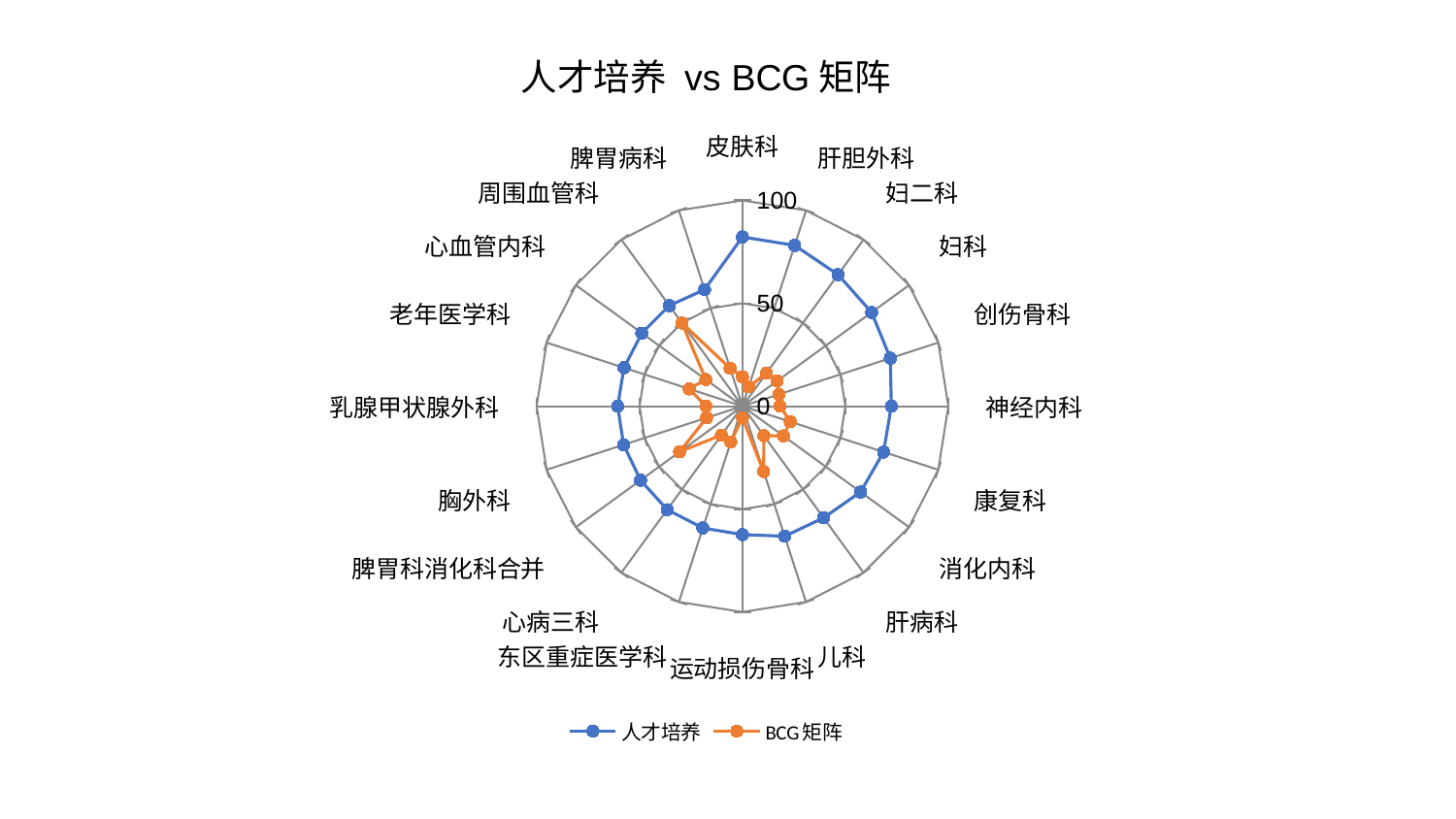

### Chart: 人才培养 vs BCG矩阵

| Category | 人才培养 | BCG矩阵 |
|---|---|---|
| 皮肤科 | 82.2318101992766 | 14.25799468170033 |
| 肝胆外科 | 82.14926414413559 | 9.846627232439372 |
| 妇二科 | 79.01442136709379 | 19.923152357756113 |
| 妇科 | 77.53442164276623 | 20.892396192210352 |
| 创伤骨科 | 75.54115559502081 | 18.628853956012577 |
| 神经内科 | 72.32369853112205 | 18.279398146000975 |
| 康复科 | 72.07304616181051 | 24.401871592471682 |
| 消化内科 | 70.94508317119376 | 24.60780420756413 |
| 肝病科 | 67.06453046708074 | 17.690167522016864 |
| 儿科 | 66.42902785443646 | 33.393630235697344 |
| 运动损伤骨科 | 62.39477709119007 | 5.628532502271572 |
| 东区重症医学科 | 62.2396042965482 | 18.29142215507586 |
| 心病三科 | 62.176731664519316 | 17.406812261313235 |
| 脾胃科消化科合并 | 61.2134012417761 | 37.73305661635792 |
| 胸外科 | 60.70433348560812 | 18.313543353299973 |
| 乳腺甲状腺外科 | 60.60975163883234 | 17.743776655261378 |
| 老年医学科 | 60.5126042190012 | 27.169557896024376 |
| 心血管内科 | 60.425498455976474 | 22.012495299310658 |
| 周围血管科 | 60.39848294326422 | 50.00014610370564 |
| 脾胃病科 | 59.58843061223654 | 19.341381640330166 |
93